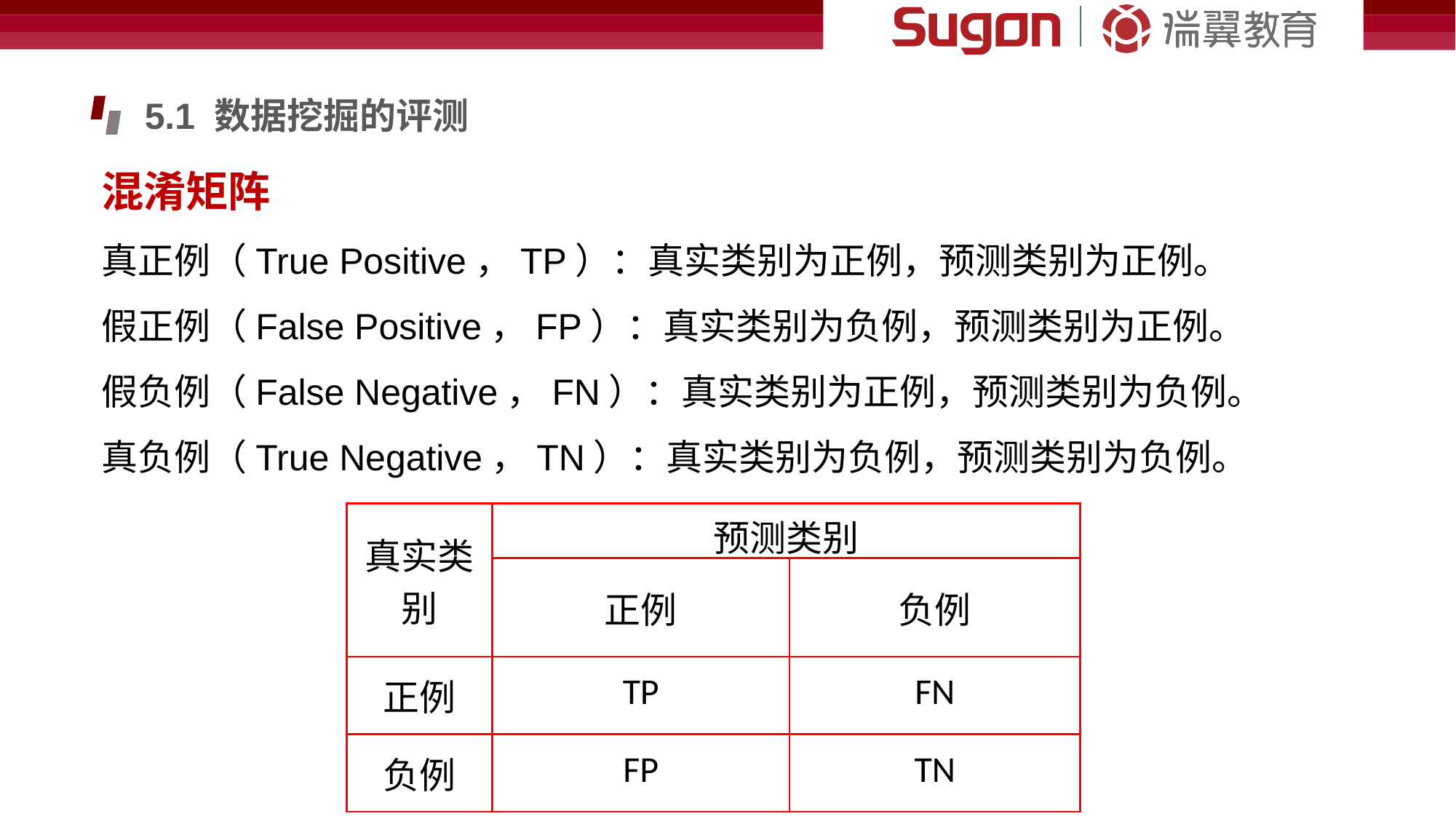

5.1 数据挖掘的评测

混淆矩阵
真正例（True Positive，TP）：真实类别为正例，预测类别为正例。
假正例（False Positive，FP）：真实类别为负例，预测类别为正例。
假负例（False Negative，FN）：真实类别为正例，预测类别为负例。
真负例（True Negative，TN）：真实类别为负例，预测类别为负例。
| 真实类别 | 预测类别 |  |
| --- | --- | --- |
|  | 正例 | 负例 |
| 正例 | TP | FN |
| 负例 | FP | TN |